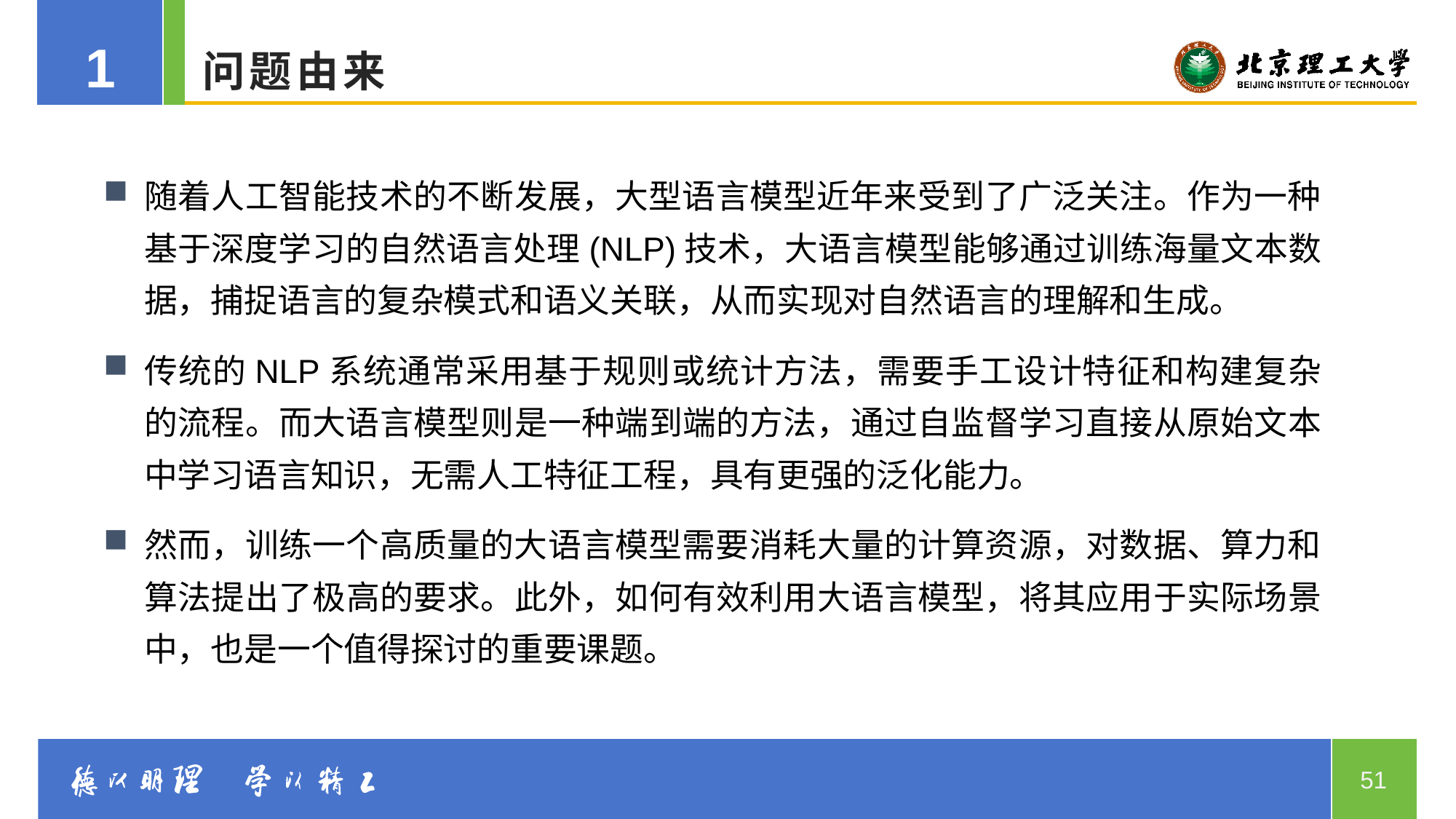

1
# 问题由来
随着人工智能技术的不断发展，大型语言模型近年来受到了广泛关注。作为一种基于深度学习的自然语言处理(NLP)技术，大语言模型能够通过训练海量文本数据，捕捉语言的复杂模式和语义关联，从而实现对自然语言的理解和生成。
传统的NLP系统通常采用基于规则或统计方法，需要手工设计特征和构建复杂的流程。而大语言模型则是一种端到端的方法，通过自监督学习直接从原始文本中学习语言知识，无需人工特征工程，具有更强的泛化能力。
然而，训练一个高质量的大语言模型需要消耗大量的计算资源，对数据、算力和算法提出了极高的要求。此外，如何有效利用大语言模型，将其应用于实际场景中，也是一个值得探讨的重要课题。